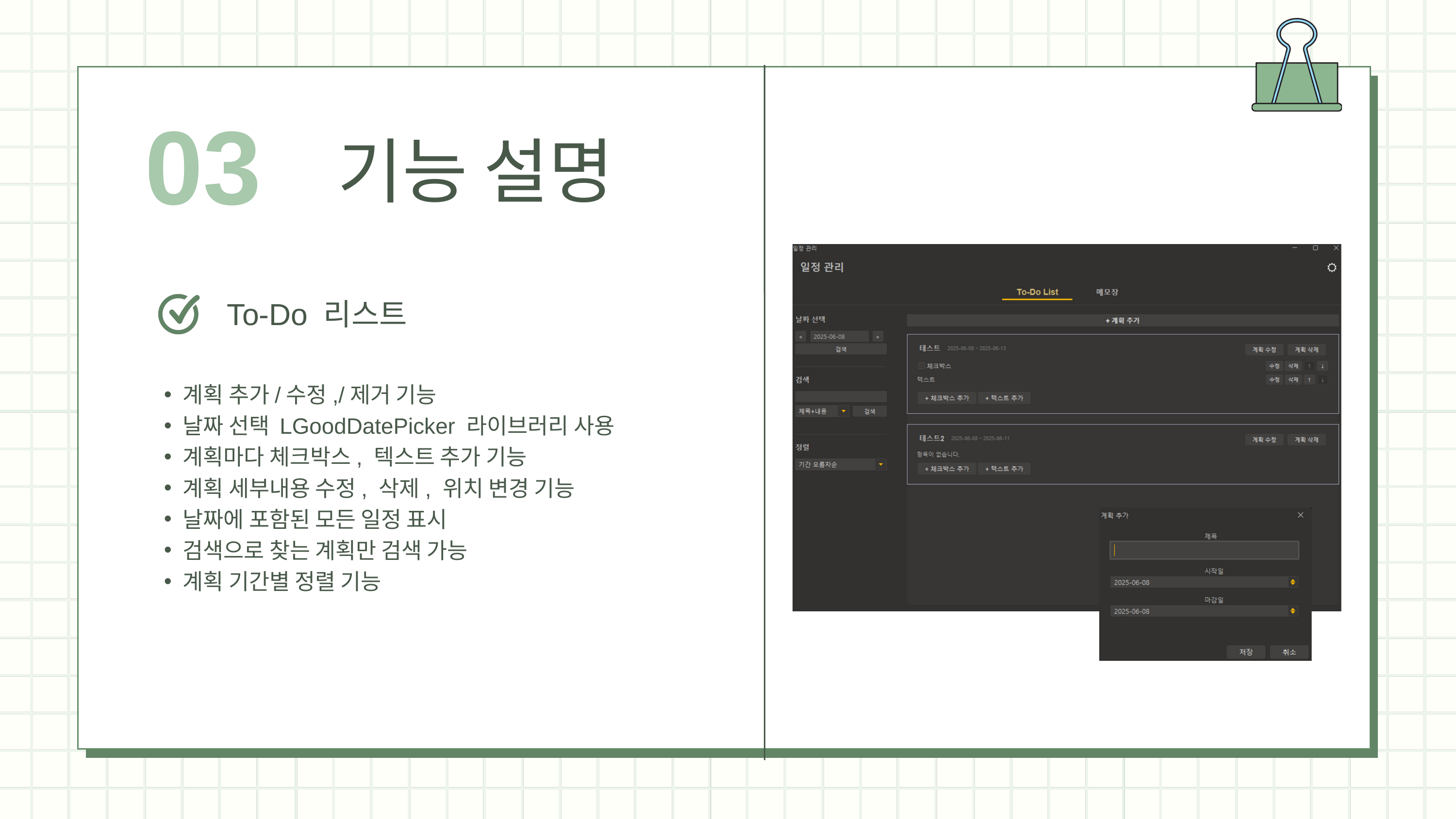

03
기능 설명

To-Do 리스트

계획 추가/수정,/제거 기능
날짜 선택 LGoodDatePicker 라이브러리 사용
계획마다 체크박스, 텍스트 추가 기능
계획 세부내용 수정, 삭제, 위치 변경 기능
날짜에 포함된 모든 일정 표시
검색으로 찾는 계획만 검색 가능
계획 기간별 정렬 기능